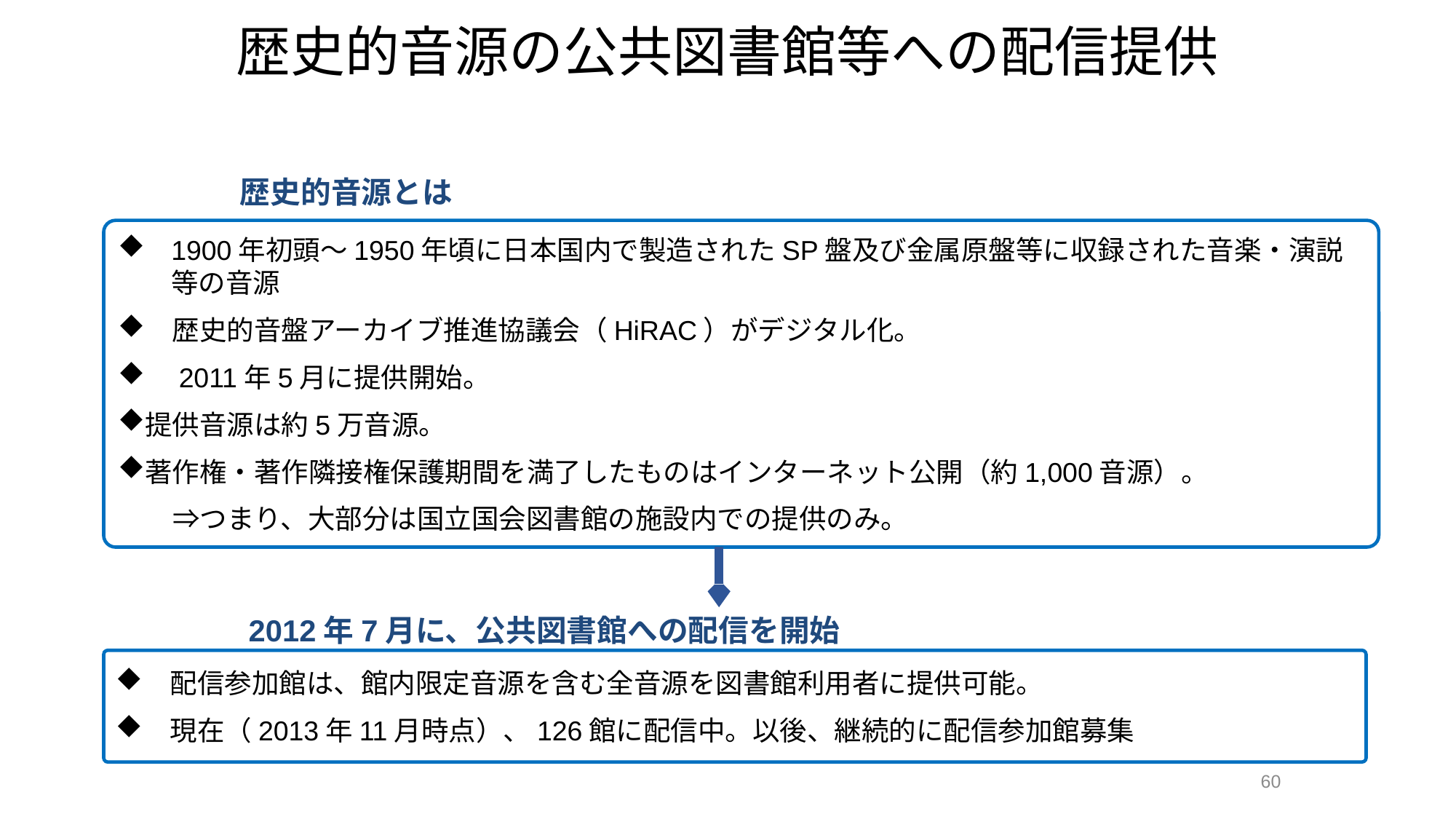

# 歴史的音源の公共図書館等への配信提供
歴史的音源とは
1900年初頭～1950年頃に日本国内で製造されたSP盤及び金属原盤等に収録された音楽・演説等の音源

　歴史的音盤アーカイブ推進協議会（HiRAC）がデジタル化。

　2011年5月に提供開始。

提供音源は約5万音源。

著作権・著作隣接権保護期間を満了したものはインターネット公開（約1,000音源）。

　　⇒つまり、大部分は国立国会図書館の施設内での提供のみ。
2012年7月に、公共図書館への配信を開始
　配信参加館は、館内限定音源を含む全音源を図書館利用者に提供可能。

　現在（2013年11月時点）、126館に配信中。以後、継続的に配信参加館募集
60